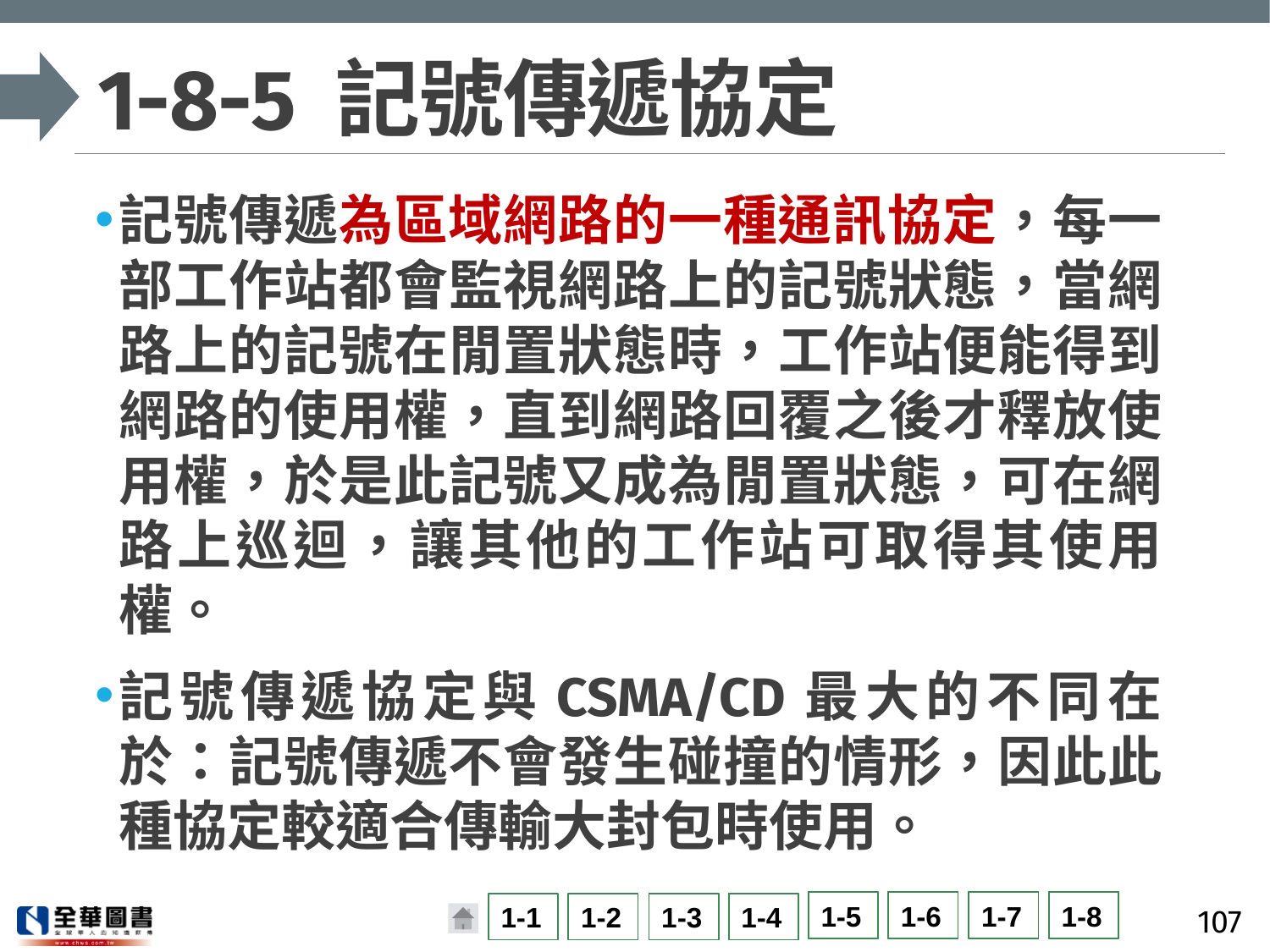

# 1-8-5 記號傳遞協定
記號傳遞為區域網路的一種通訊協定，每一部工作站都會監視網路上的記號狀態，當網路上的記號在閒置狀態時，工作站便能得到網路的使用權，直到網路回覆之後才釋放使用權，於是此記號又成為閒置狀態，可在網路上巡迴，讓其他的工作站可取得其使用權。
記號傳遞協定與CSMA/CD最大的不同在於：記號傳遞不會發生碰撞的情形，因此此種協定較適合傳輸大封包時使用。

107